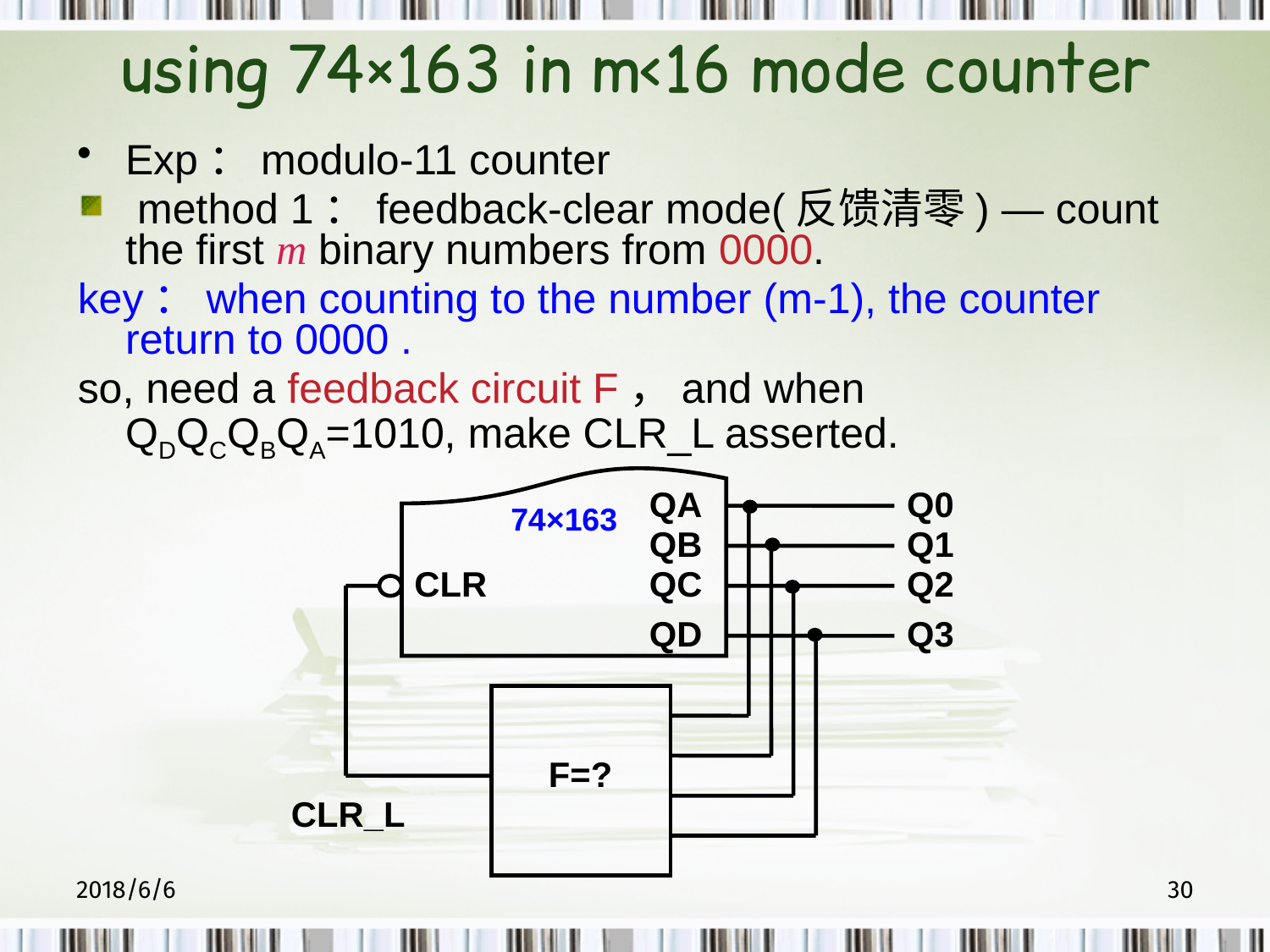

# using 74×163 in m<16 mode counter
Exp：modulo-11 counter
 method 1：feedback-clear mode(反馈清零) — count the first m binary numbers from 0000.
key：when counting to the number (m-1), the counter return to 0000 .
so, need a feedback circuit F，and when QDQCQBQA=1010, make CLR_L asserted.
74×163

QA
Q0

QB
Q1

CLR
QC
Q2

QD
Q3

F=?

CLR_L

2018/6/6
30